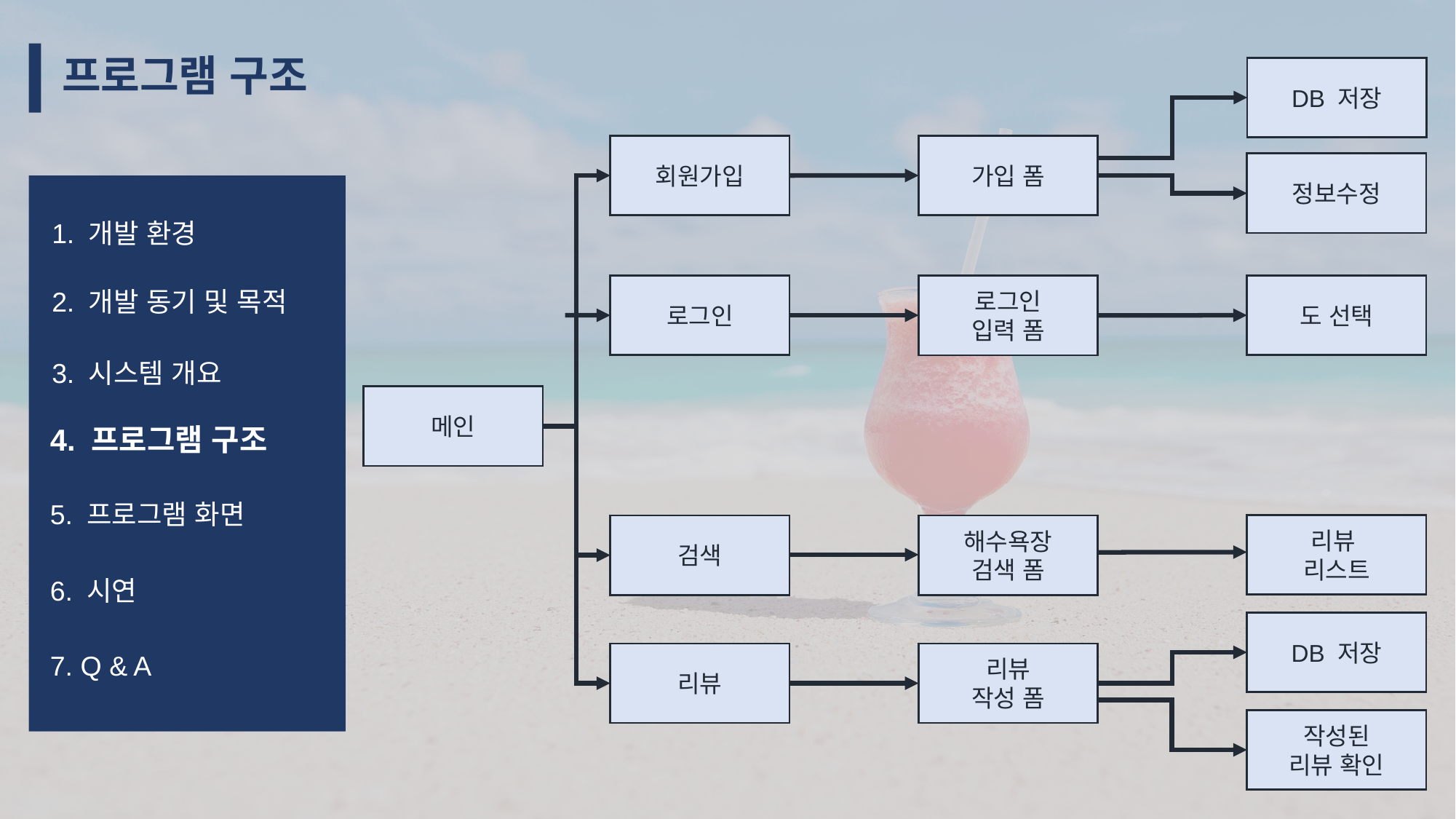

프로그램 구조

DB 저장
회원가입
가입 폼
정보수정

1. 개발 환경
로그인
도 선택
로그인
입력 폼
2. 개발 동기 및 목적
3. 시스템 개요
메인
4. 프로그램 구조
5. 프로그램 화면
리뷰
리스트
검색
해수욕장
검색 폼
6. 시연
DB 저장
7. Q & A
리뷰
리뷰
작성 폼
작성된
리뷰 확인